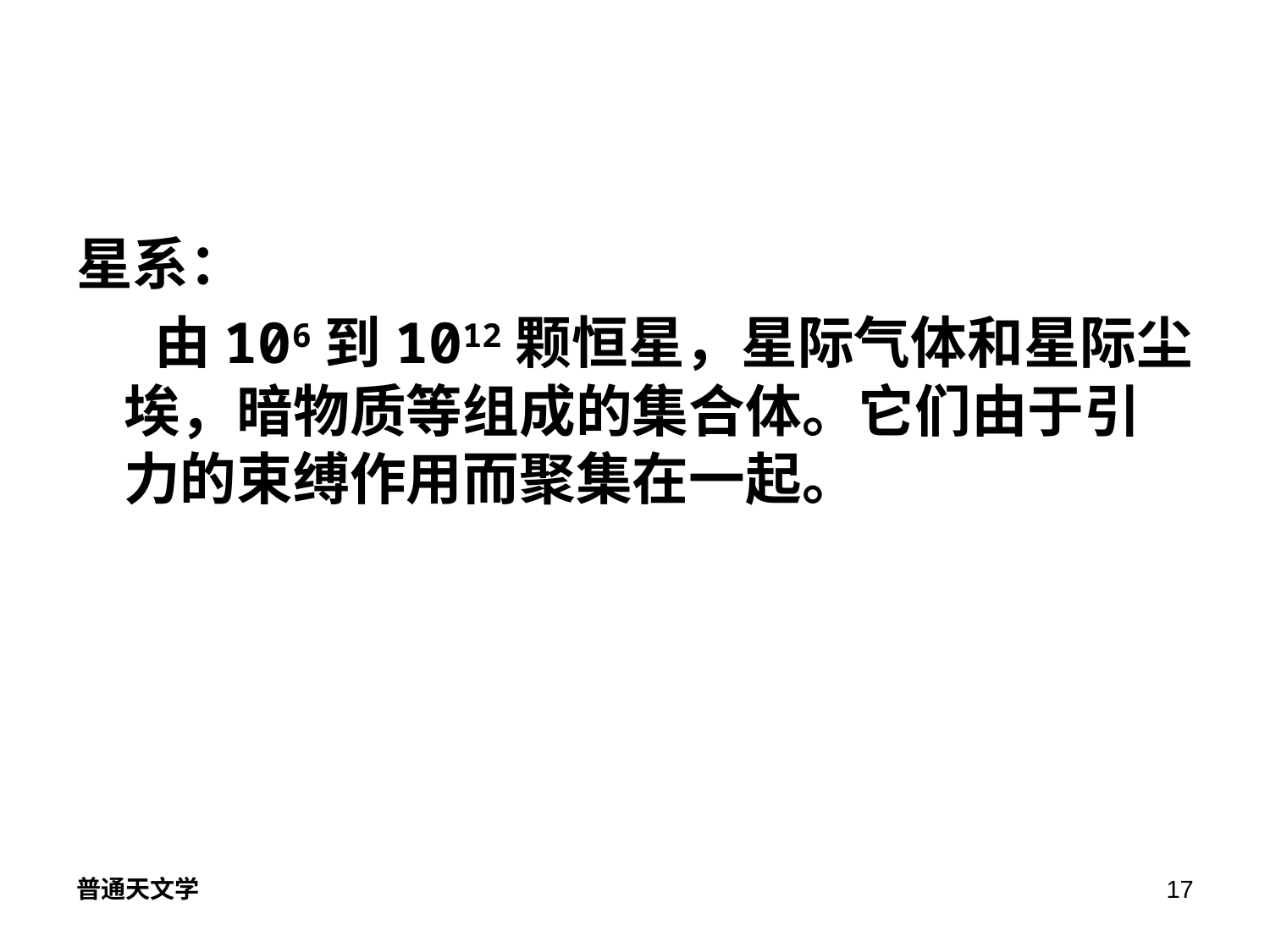

星系：
     由106到1012颗恒星，星际气体和星际尘埃，暗物质等组成的集合体。它们由于引力的束缚作用而聚集在一起。
普通天文学
17